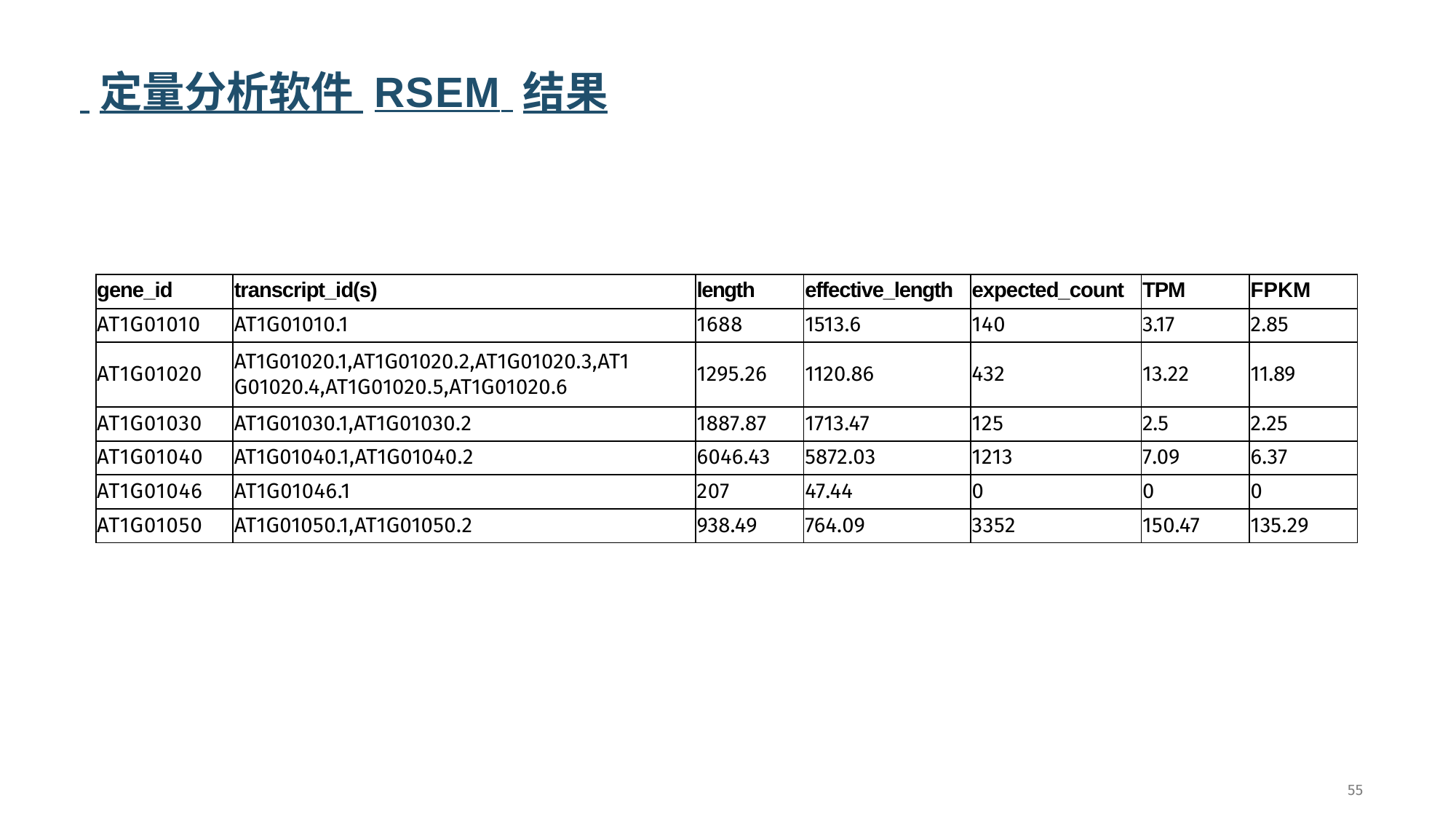

# 定量分析软件 RSEM 结果
| gene\_id | transcript\_id(s) | length | effective\_length | expected\_count | TPM | FPKM |
| --- | --- | --- | --- | --- | --- | --- |
| AT1G01010 | AT1G01010.1 | 1688 | 1513.6 | 140 | 3.17 | 2.85 |
| AT1G01020 | AT1G01020.1,AT1G01020.2,AT1G01020.3,AT1 G01020.4,AT1G01020.5,AT1G01020.6 | 1295.26 | 1120.86 | 432 | 13.22 | 11.89 |
| AT1G01030 | AT1G01030.1,AT1G01030.2 | 1887.87 | 1713.47 | 125 | 2.5 | 2.25 |
| AT1G01040 | AT1G01040.1,AT1G01040.2 | 6046.43 | 5872.03 | 1213 | 7.09 | 6.37 |
| AT1G01046 | AT1G01046.1 | 207 | 47.44 | 0 | 0 | 0 |
| AT1G01050 | AT1G01050.1,AT1G01050.2 | 938.49 | 764.09 | 3352 | 150.47 | 135.29 |
55